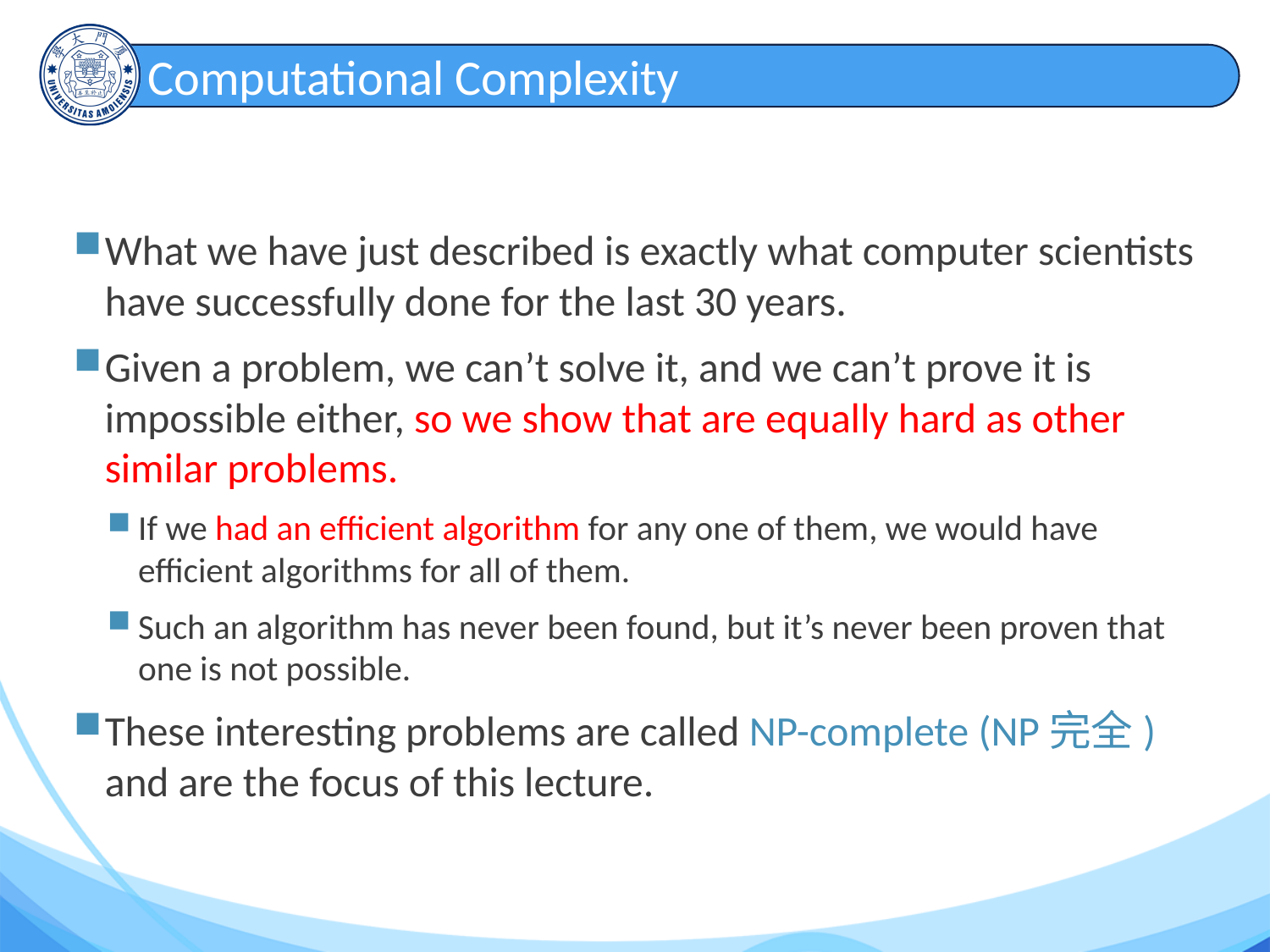

# Computational Complexity
What we have just described is exactly what computer scientists have successfully done for the last 30 years.
Given a problem, we can’t solve it, and we can’t prove it is impossible either, so we show that are equally hard as other similar problems.
If we had an efficient algorithm for any one of them, we would have efficient algorithms for all of them.
Such an algorithm has never been found, but it’s never been proven that one is not possible.
These interesting problems are called NP-complete (NP完全) and are the focus of this lecture.
7